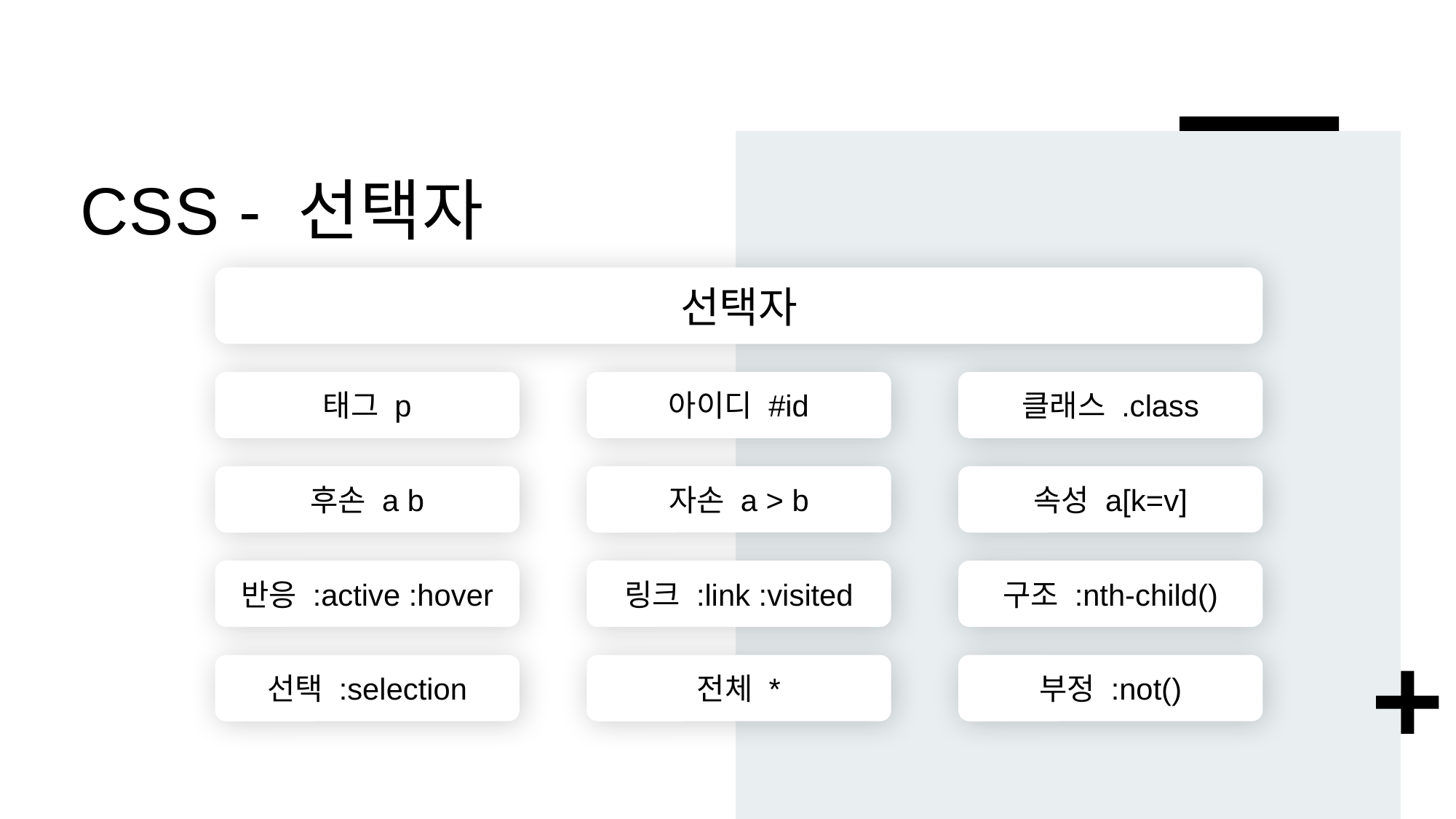

# CSS - 선택자
선택자
클래스 .class
아이디 #id
태그 p
속성 a[k=v]
자손 a > b
후손 a b
구조 :nth-child()
링크 :link :visited
반응 :active :hover
부정 :not()
전체 *
선택 :selection